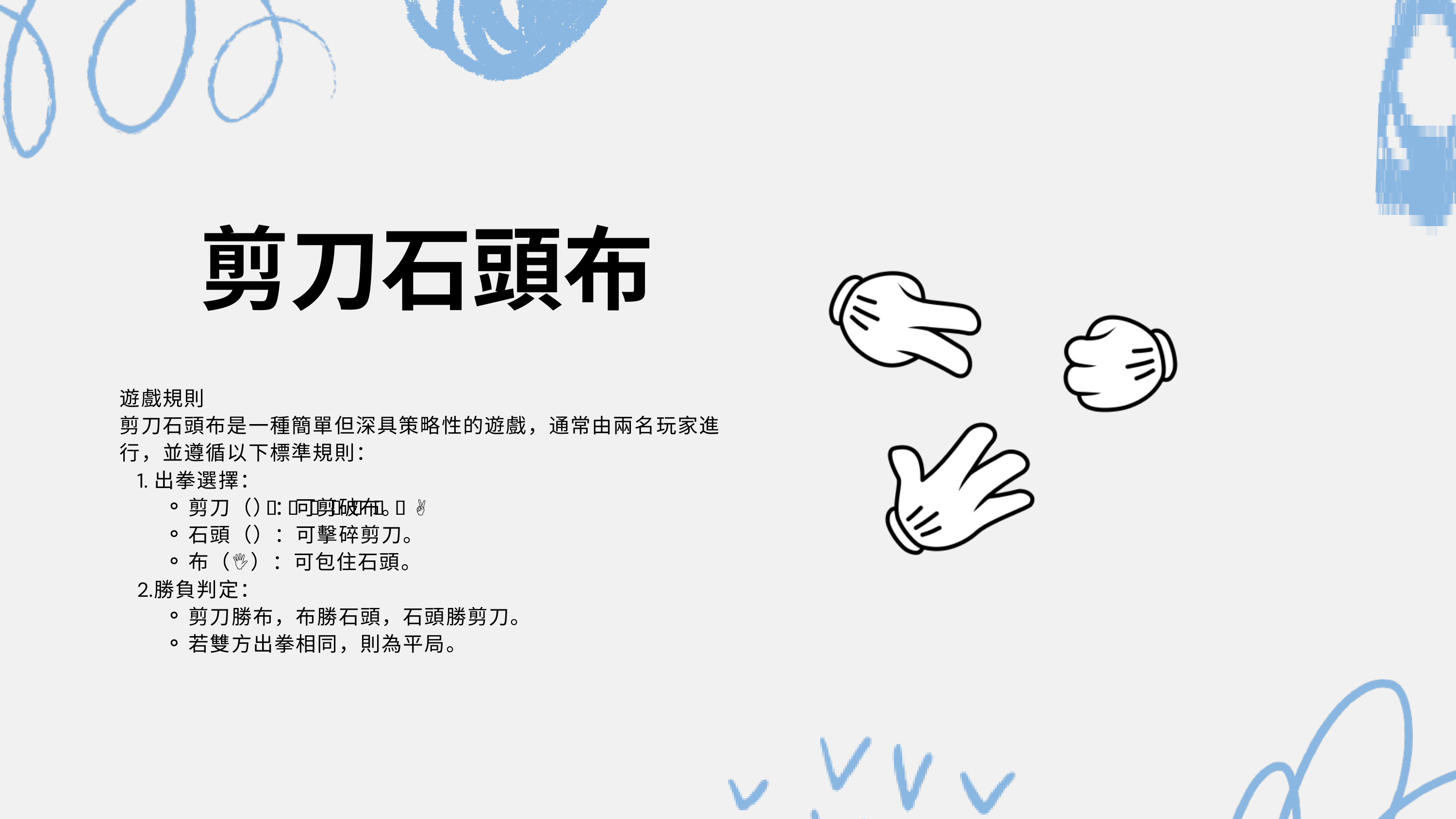

剪刀石頭布

遊戲規則
剪刀石頭布是一種簡單但深具策略性的遊戲，通常由兩名玩家進行，並遵循以下標準規則：
出拳選擇：
剪刀（✌️）：可剪破布。
石頭（👊）：可擊碎剪刀。
布（🖐️）：可包住石頭。
勝負判定：
剪刀勝布，布勝石頭，石頭勝剪刀。
若雙方出拳相同，則為平局。